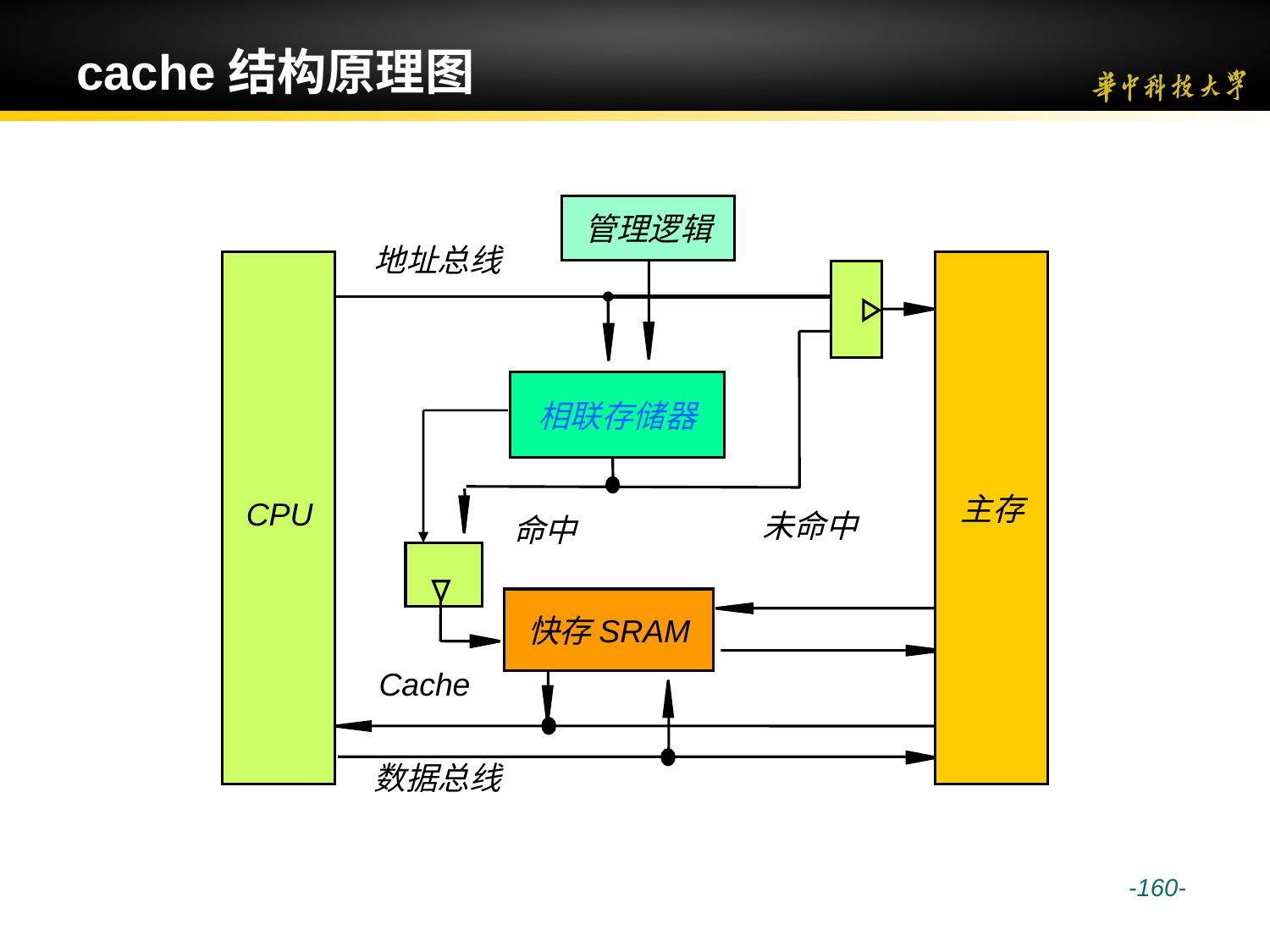

# cache结构原理图
管理逻辑
地址总线

CPU

主存

未命中
命中

相联存储器

快存SRAM

Cache

数据总线
 -160-